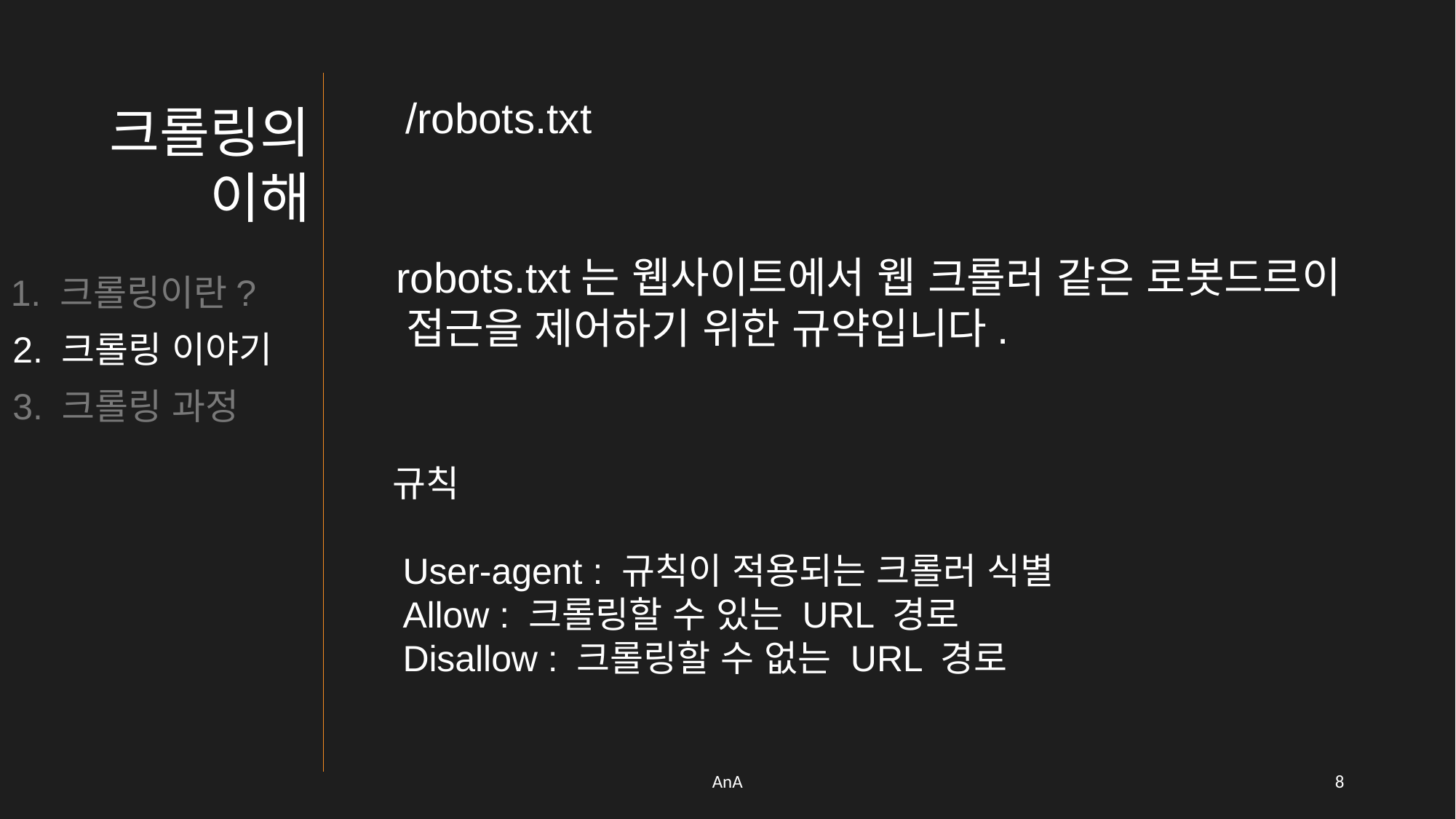

/robots.txt
크롤링의 이해
 robots.txt는 웹사이트에서 웹 크롤러 같은 로봇드르이
 접근을 제어하기 위한 규약입니다.
1. 크롤링이란?
2. 크롤링 이야기
3. 크롤링 과정
규칙

 User-agent : 규칙이 적용되는 크롤러 식별
 Allow : 크롤링할 수 있는 URL 경로
 Disallow : 크롤링할 수 없는 URL 경로
AnA
8